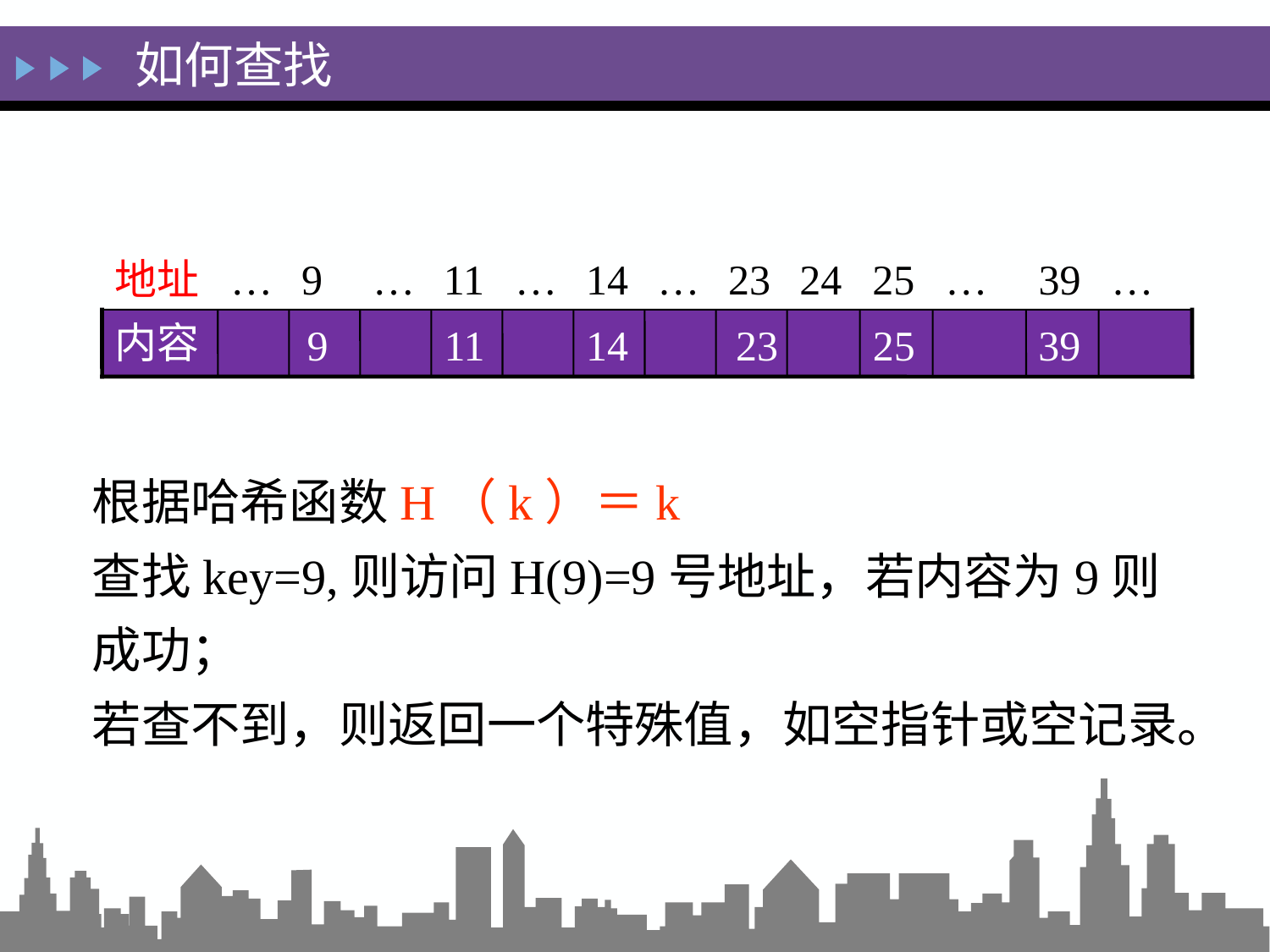

如何查找
地址

…

9

…

11

…

14

…

23

24

25

…

39

…

9
11
14
23
25
39
内容

根据哈希函数H（k）＝k
查找key=9,则访问H(9)=9号地址，若内容为9则成功；
若查不到，则返回一个特殊值，如空指针或空记录。